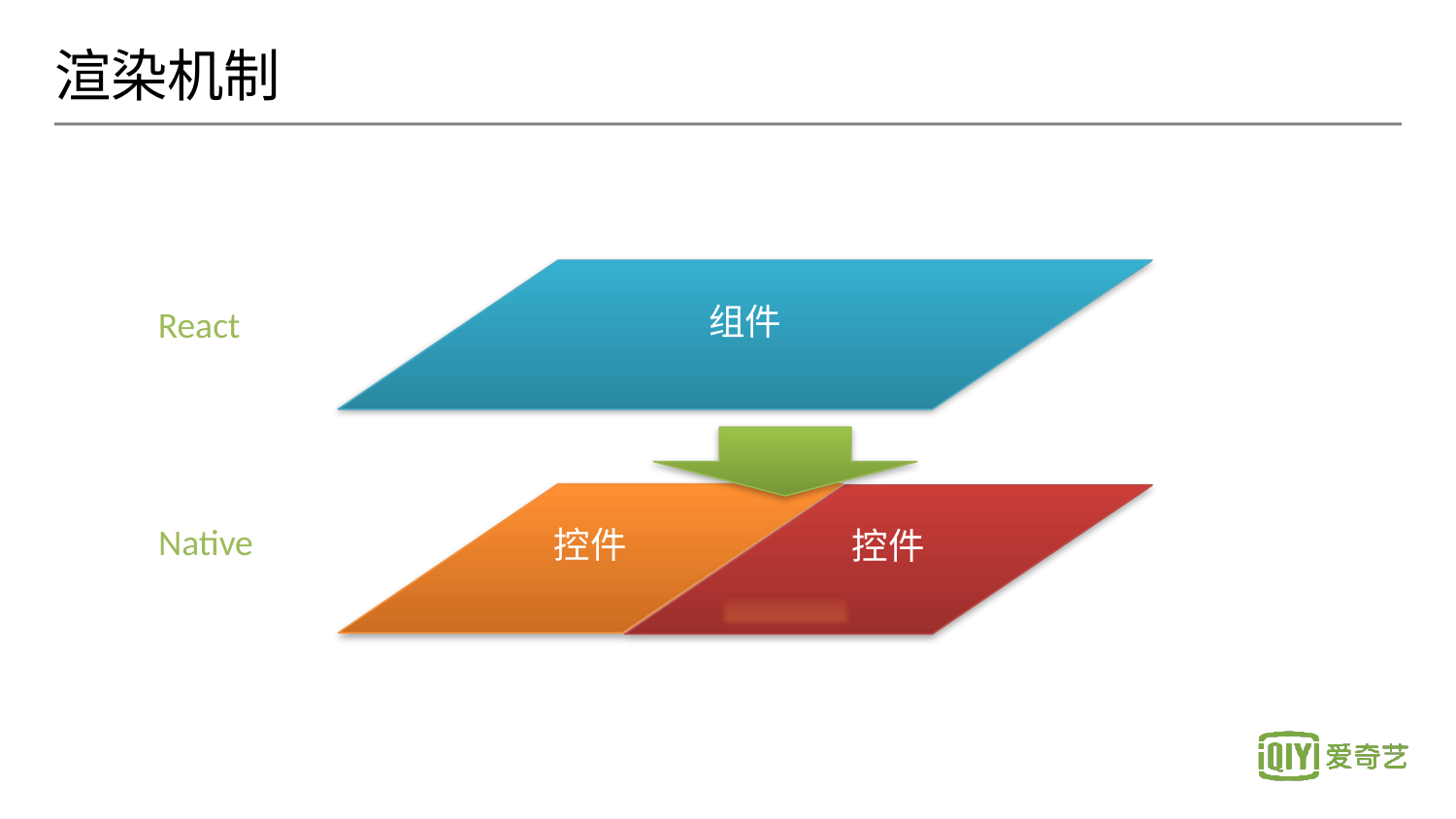

# 渲染机制
组件
React

控件
控件
Native